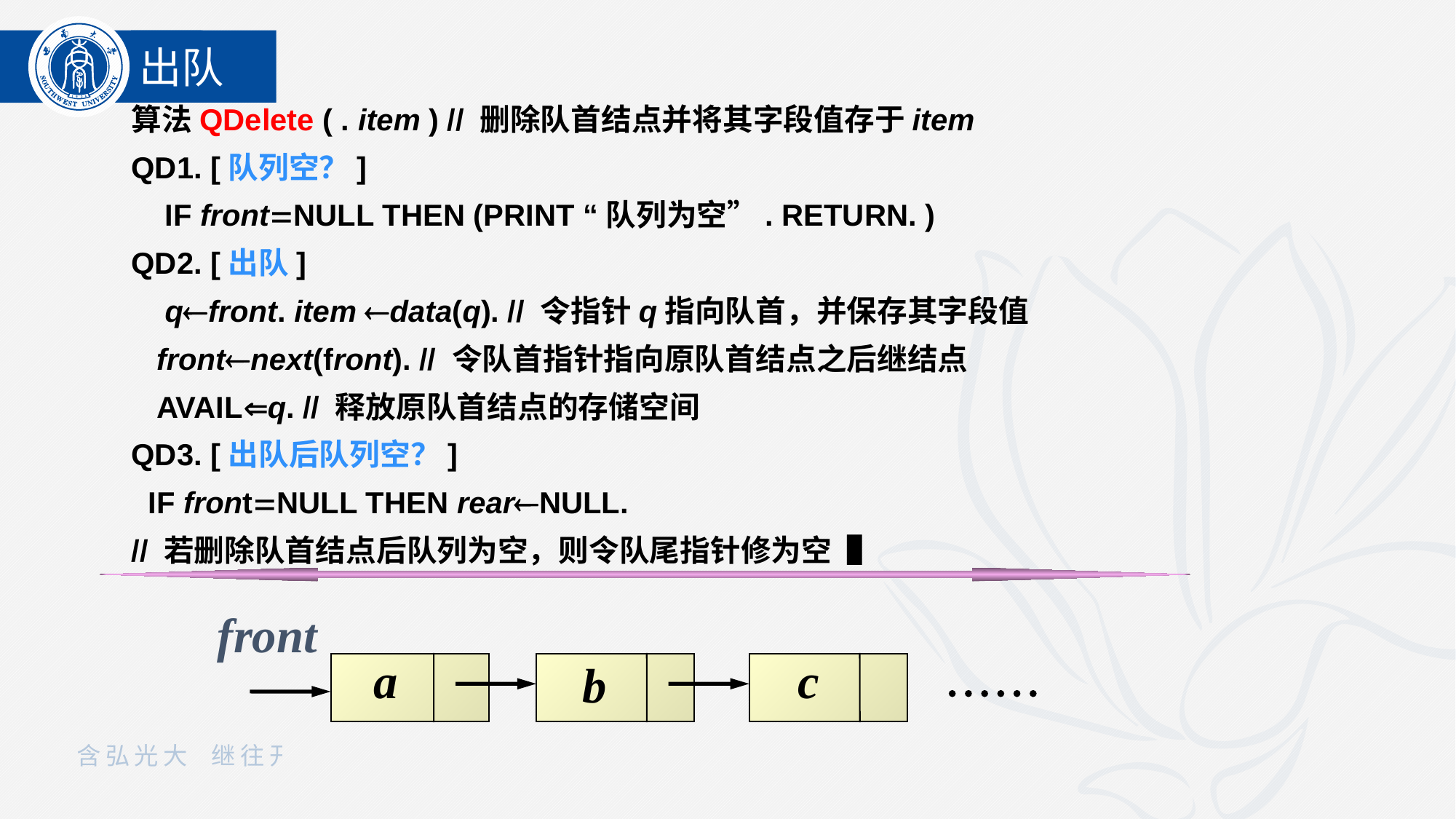

出队
算法QDelete ( . item ) // 删除队首结点并将其字段值存于item
QD1. [队列空？]
    IF front=NULL THEN (PRINT “队列为空”. RETURN. )
QD2. [出队]
    q←front. item ←data(q). // 令指针q指向队首，并保存其字段值
   front←next(front). // 令队首指针指向原队首结点之后继结点
   AVAIL⇐q. // 释放原队首结点的存储空间
QD3. [出队后队列空？]
  IF front=NULL THEN rear←NULL.
// 若删除队首结点后队列为空，则令队尾指针修为空▐

front
a
c
b

……